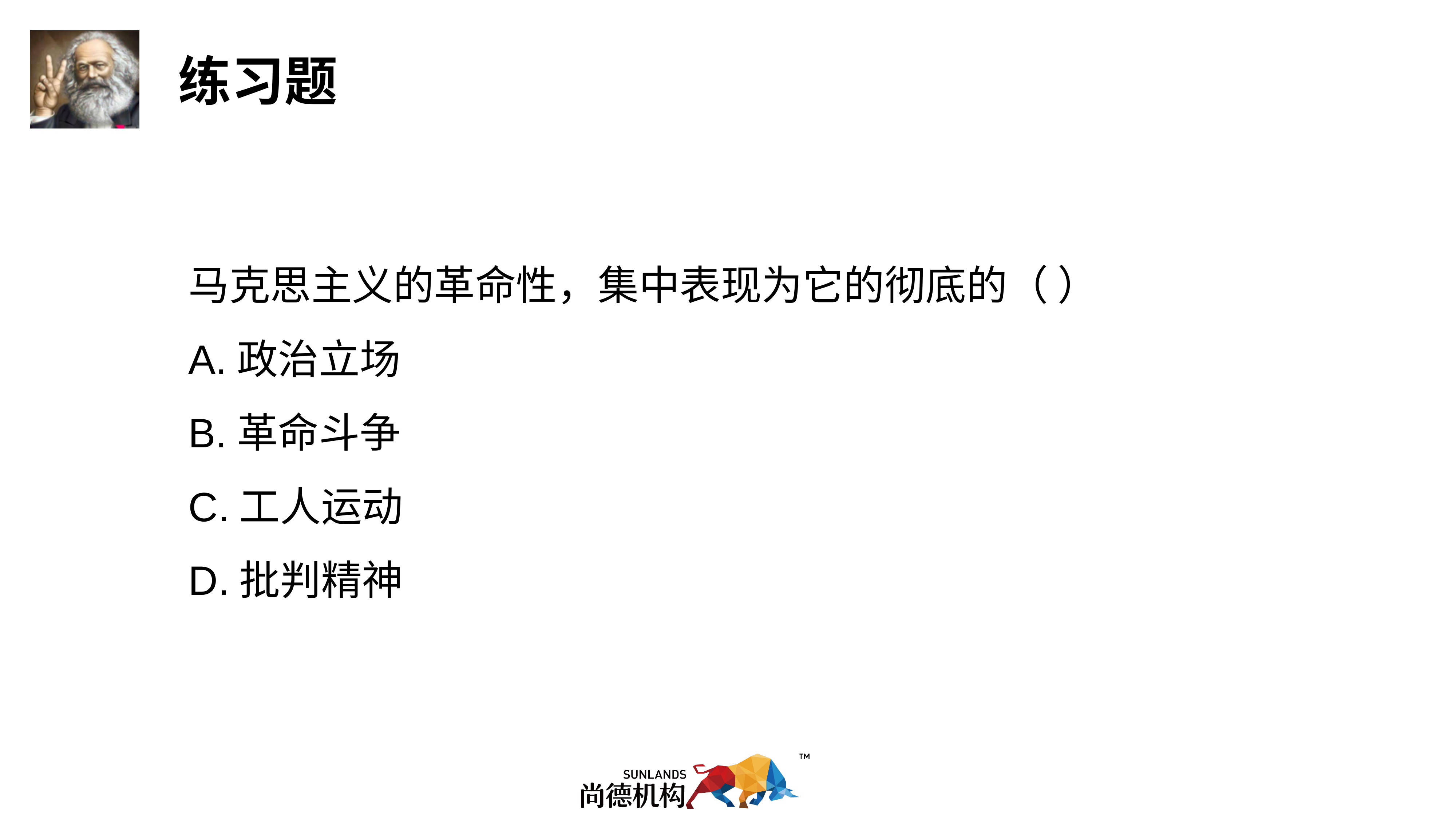

马克思主义的革命性，集中表现为它的彻底的（ ）
A.政治立场
B.革命斗争
C.工人运动
D.批判精神